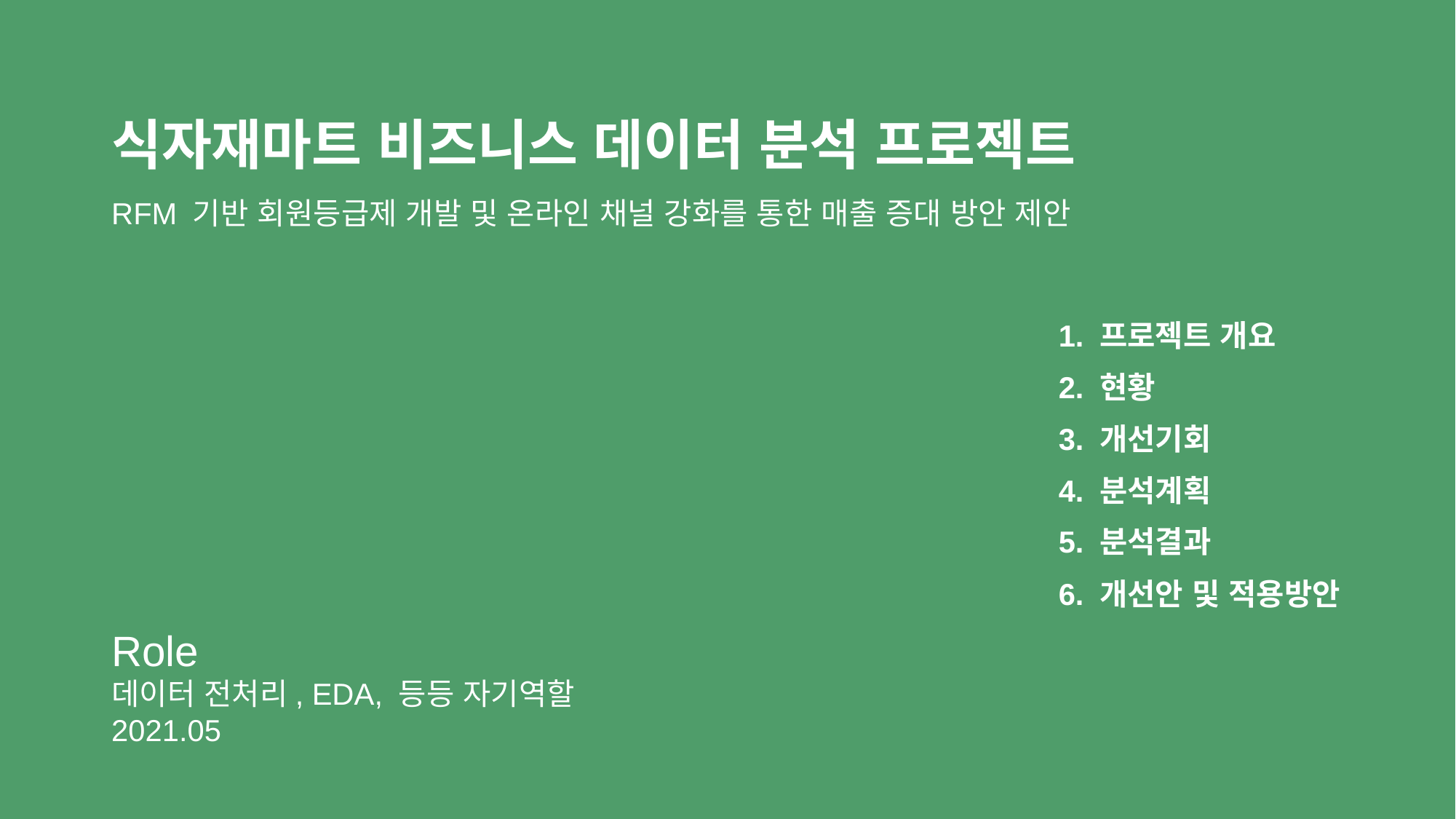

식자재마트 비즈니스 데이터 분석 프로젝트
RFM 기반 회원등급제 개발 및 온라인 채널 강화를 통한 매출 증대 방안 제안

Role
데이터 전처리, EDA, 등등 자기역할
2021.05
1. 프로젝트 개요
2. 현황
3. 개선기회
4. 분석계획
5. 분석결과
6. 개선안 및 적용방안